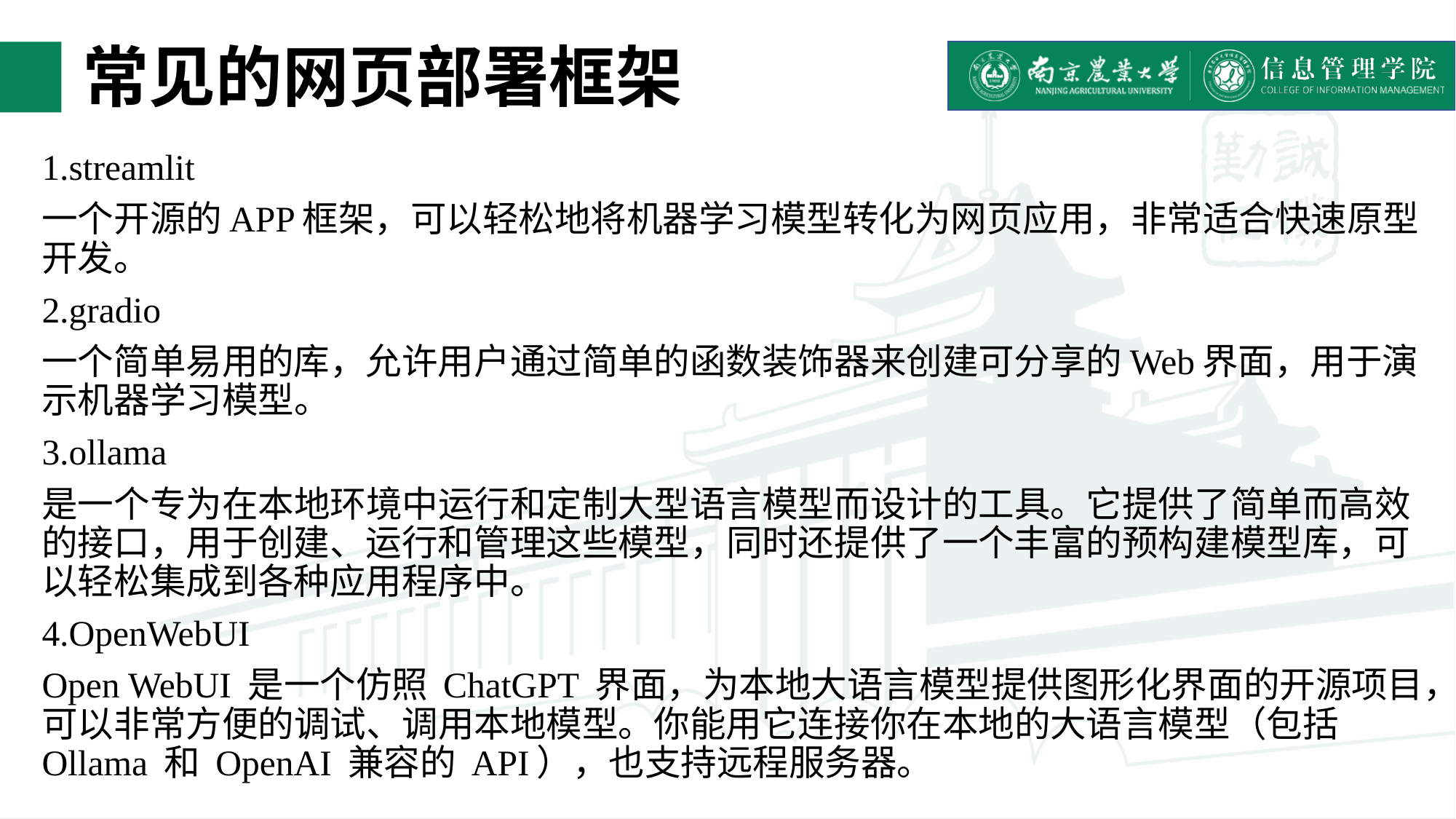

# 常见的网页部署框架
1.streamlit
一个开源的APP框架，可以轻松地将机器学习模型转化为网页应用，非常适合快速原型开发。
2.gradio
一个简单易用的库，允许用户通过简单的函数装饰器来创建可分享的Web界面，用于演示机器学习模型。
3.ollama
是一个专为在本地环境中运行和定制大型语言模型而设计的工具。它提供了简单而高效的接口，用于创建、运行和管理这些模型，同时还提供了一个丰富的预构建模型库，可以轻松集成到各种应用程序中。
4.OpenWebUI
Open WebUI 是一个仿照 ChatGPT 界面，为本地大语言模型提供图形化界面的开源项目，可以非常方便的调试、调用本地模型。你能用它连接你在本地的大语言模型（包括 Ollama 和 OpenAI 兼容的 API），也支持远程服务器。